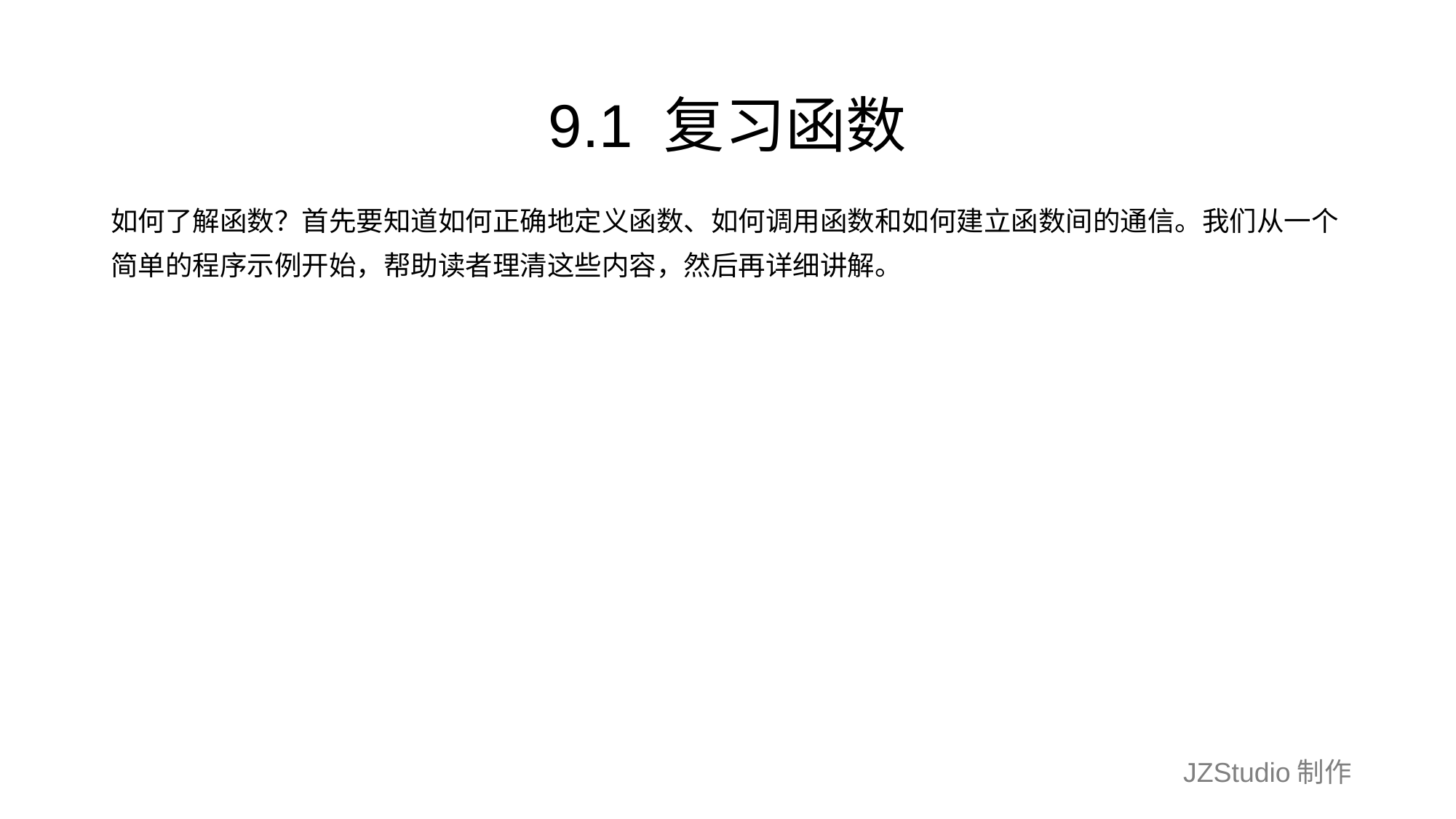

# 9.1 复习函数
如何了解函数？首先要知道如何正确地定义函数、如何调用函数和如何建立函数间的通信。我们从一个
简单的程序示例开始，帮助读者理清这些内容，然后再详细讲解。